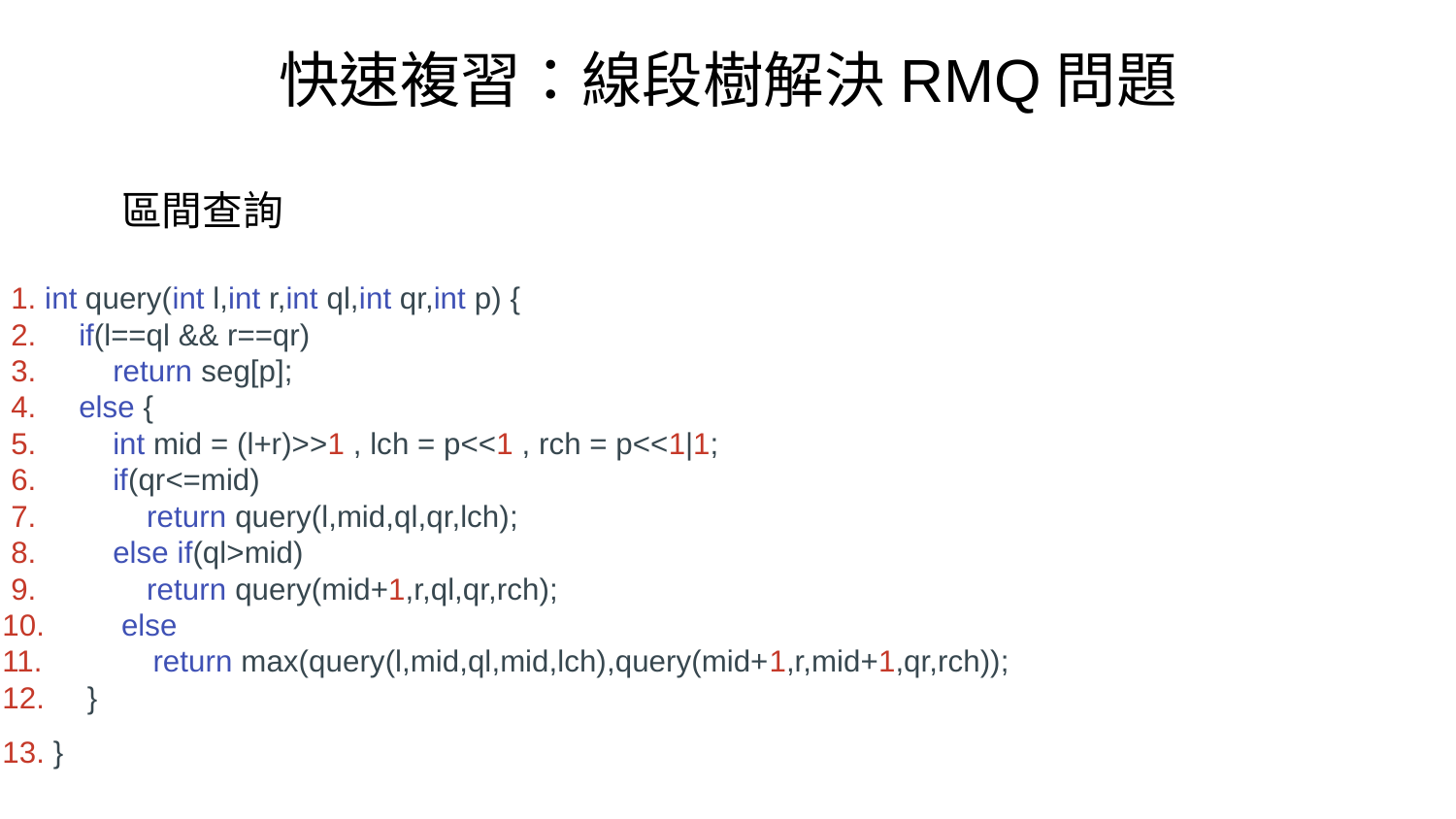

快速複習：線段樹解決RMQ問題
區間查詢
 1. int query(int l,int r,int ql,int qr,int p) {
 2.     if(l==ql && r==qr)
 3.         return seg[p];
 4.     else {
 5.         int mid = (l+r)>>1 , lch = p<<1 , rch = p<<1|1;
 6.         if(qr<=mid)
 7.             return query(l,mid,ql,qr,lch);
 8.         else if(ql>mid)
 9.             return query(mid+1,r,ql,qr,rch);
10.         else
11.             return max(query(l,mid,ql,mid,lch),query(mid+1,r,mid+1,qr,rch));
12.     }
13. }